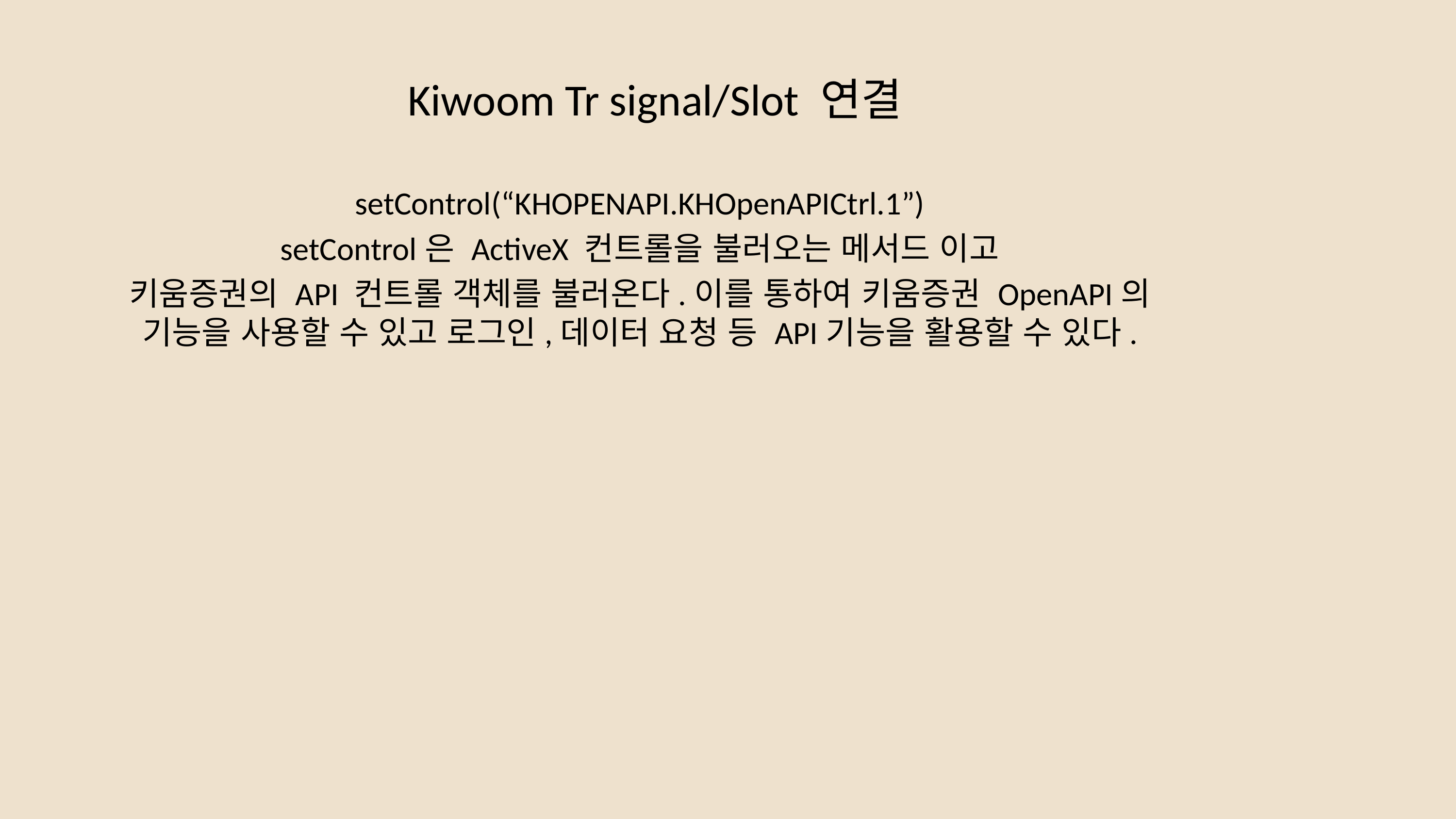

# Kiwoom Tr signal/Slot 연결
setControl(“KHOPENAPI.KHOpenAPICtrl.1”)
setControl은 ActiveX 컨트롤을 불러오는 메서드 이고
키움증권의 API 컨트롤 객체를 불러온다.이를 통하여 키움증권 OpenAPI의 기능을 사용할 수 있고 로그인,데이터 요청 등 API기능을 활용할 수 있다.